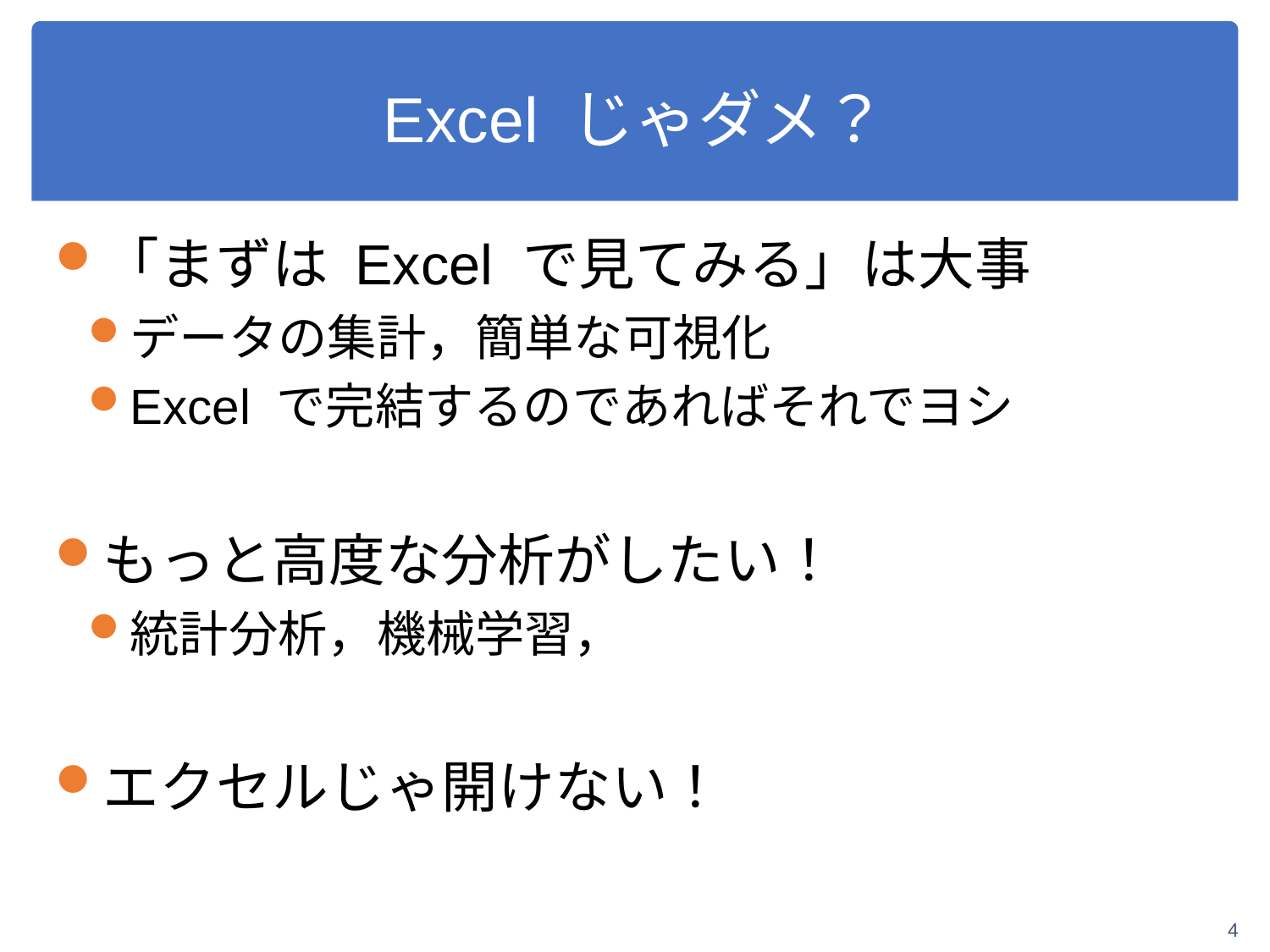

# Excel じゃダメ？
「まずは Excel で見てみる」は大事
データの集計，簡単な可視化
Excel で完結するのであればそれでヨシ

もっと高度な分析がしたい！
統計分析，機械学習，

エクセルじゃ開けない！
4